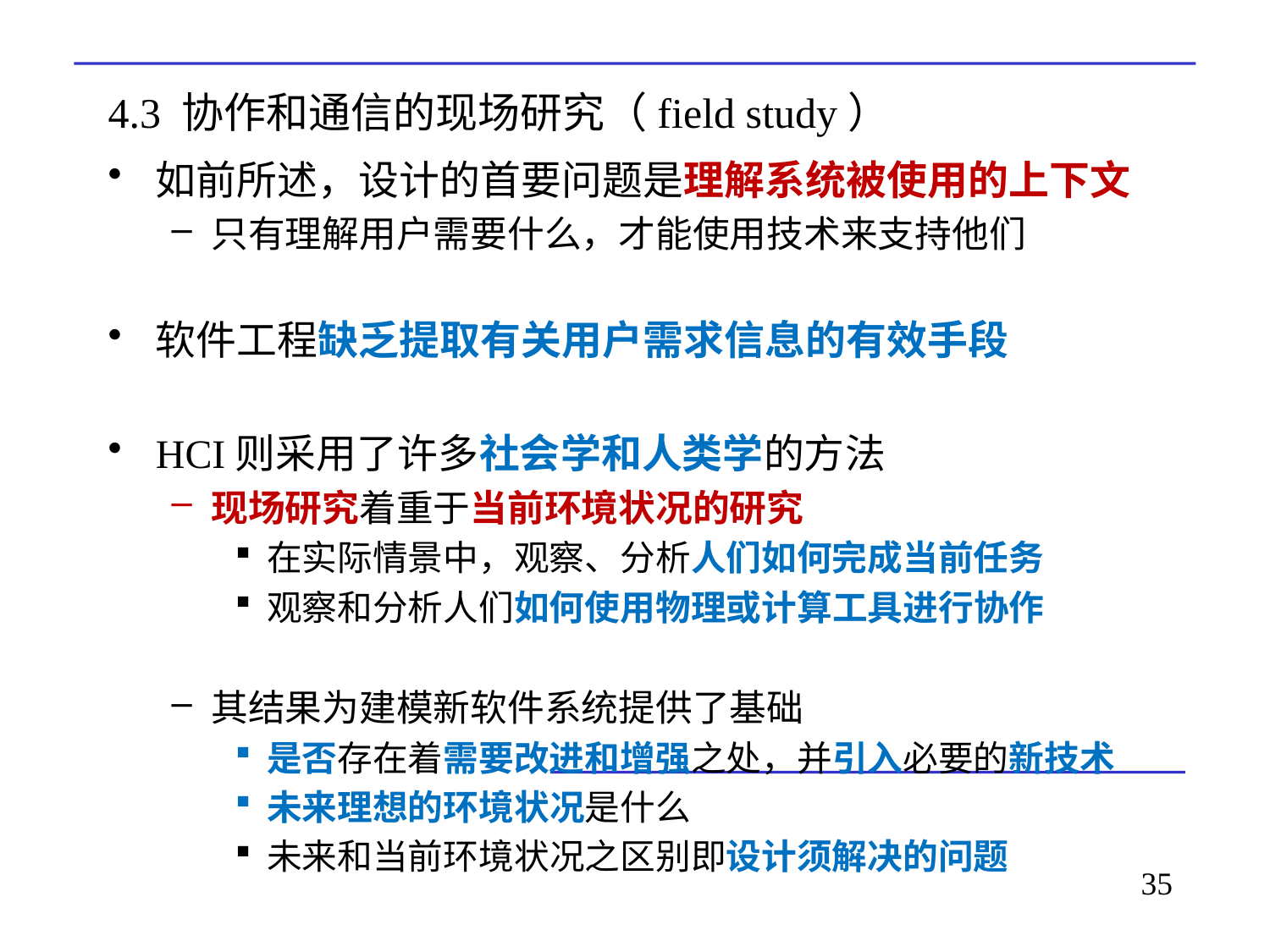

# 4.3 协作和通信的现场研究（field study）
如前所述，设计的首要问题是理解系统被使用的上下文
只有理解用户需要什么，才能使用技术来支持他们

软件工程缺乏提取有关用户需求信息的有效手段

HCI则采用了许多社会学和人类学的方法
现场研究着重于当前环境状况的研究
在实际情景中，观察、分析人们如何完成当前任务
观察和分析人们如何使用物理或计算工具进行协作

其结果为建模新软件系统提供了基础
是否存在着需要改进和增强之处，并引入必要的新技术
未来理想的环境状况是什么
未来和当前环境状况之区别即设计须解决的问题
35